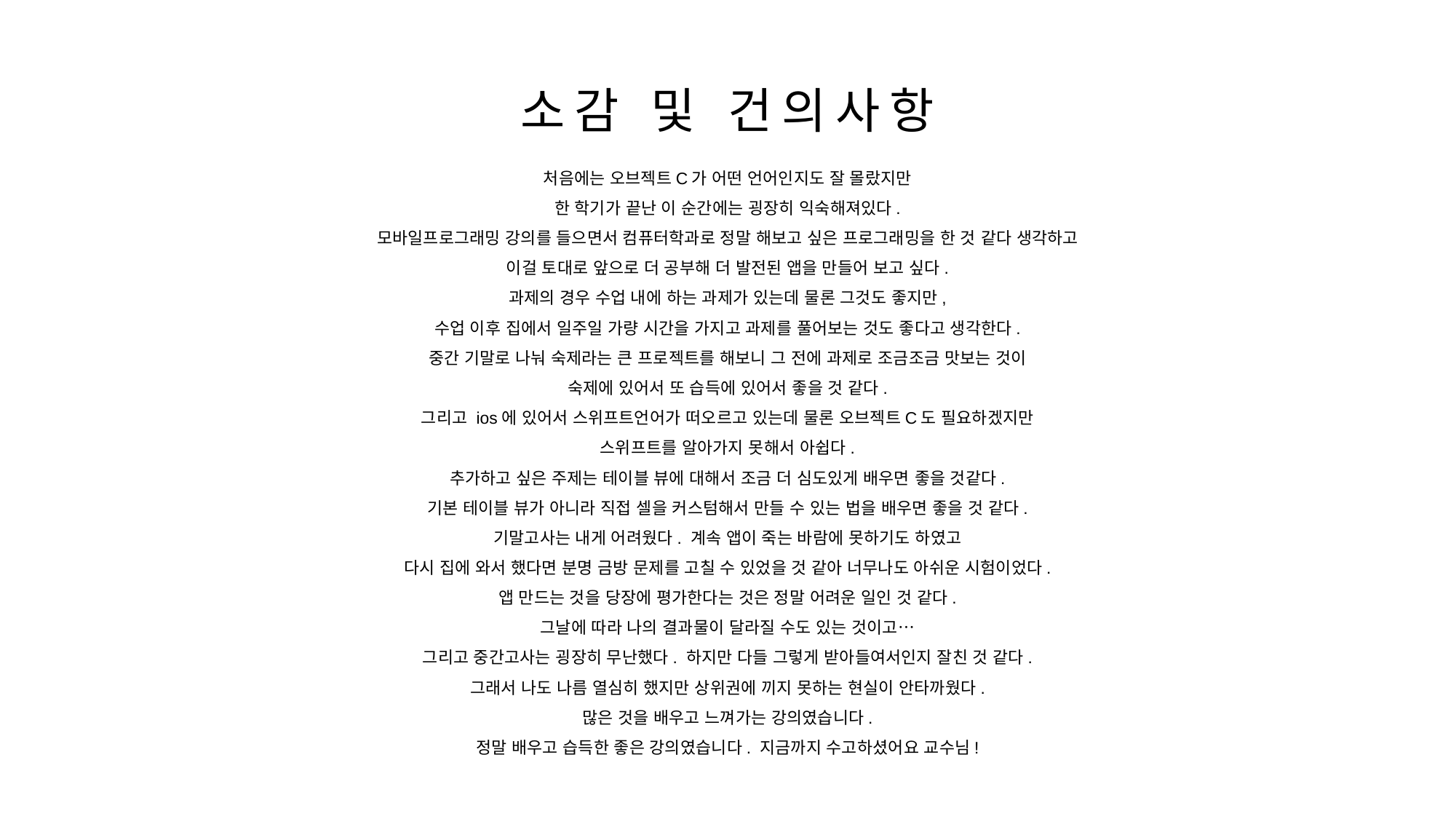

소감 및 건의사항
처음에는 오브젝트C가 어떤 언어인지도 잘 몰랐지만
한 학기가 끝난 이 순간에는 굉장히 익숙해져있다.
모바일프로그래밍 강의를 들으면서 컴퓨터학과로 정말 해보고 싶은 프로그래밍을 한 것 같다 생각하고
이걸 토대로 앞으로 더 공부해 더 발전된 앱을 만들어 보고 싶다.
과제의 경우 수업 내에 하는 과제가 있는데 물론 그것도 좋지만,
수업 이후 집에서 일주일 가량 시간을 가지고 과제를 풀어보는 것도 좋다고 생각한다.
중간 기말로 나눠 숙제라는 큰 프로젝트를 해보니 그 전에 과제로 조금조금 맛보는 것이
숙제에 있어서 또 습득에 있어서 좋을 것 같다.
그리고 ios에 있어서 스위프트언어가 떠오르고 있는데 물론 오브젝트C도 필요하겠지만
스위프트를 알아가지 못해서 아쉽다.
추가하고 싶은 주제는 테이블 뷰에 대해서 조금 더 심도있게 배우면 좋을 것같다.
기본 테이블 뷰가 아니라 직접 셀을 커스텀해서 만들 수 있는 법을 배우면 좋을 것 같다.
기말고사는 내게 어려웠다. 계속 앱이 죽는 바람에 못하기도 하였고
다시 집에 와서 했다면 분명 금방 문제를 고칠 수 있었을 것 같아 너무나도 아쉬운 시험이었다.
앱 만드는 것을 당장에 평가한다는 것은 정말 어려운 일인 것 같다.
그날에 따라 나의 결과물이 달라질 수도 있는 것이고…
그리고 중간고사는 굉장히 무난했다. 하지만 다들 그렇게 받아들여서인지 잘친 것 같다.
그래서 나도 나름 열심히 했지만 상위권에 끼지 못하는 현실이 안타까웠다.
많은 것을 배우고 느껴가는 강의였습니다.
정말 배우고 습득한 좋은 강의였습니다. 지금까지 수고하셨어요 교수님!